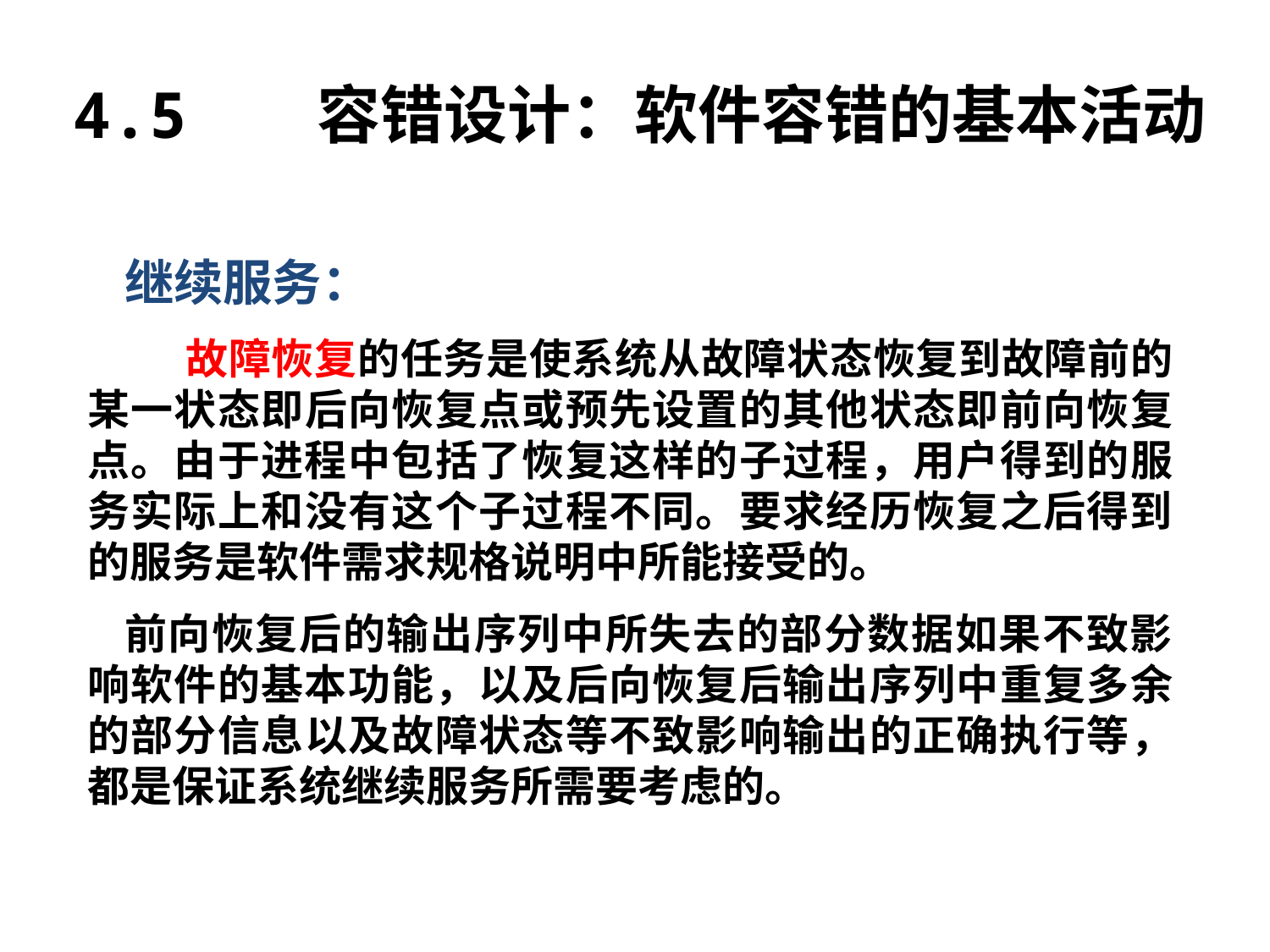

4.5   容错设计：软件容错的基本活动
继续服务：
     故障恢复的任务是使系统从故障状态恢复到故障前的某一状态即后向恢复点或预先设置的其他状态即前向恢复点。由于进程中包括了恢复这样的子过程，用户得到的服务实际上和没有这个子过程不同。要求经历恢复之后得到的服务是软件需求规格说明中所能接受的。
前向恢复后的输出序列中所失去的部分数据如果不致影响软件的基本功能，以及后向恢复后输出序列中重复多余的部分信息以及故障状态等不致影响输出的正确执行等，都是保证系统继续服务所需要考虑的。